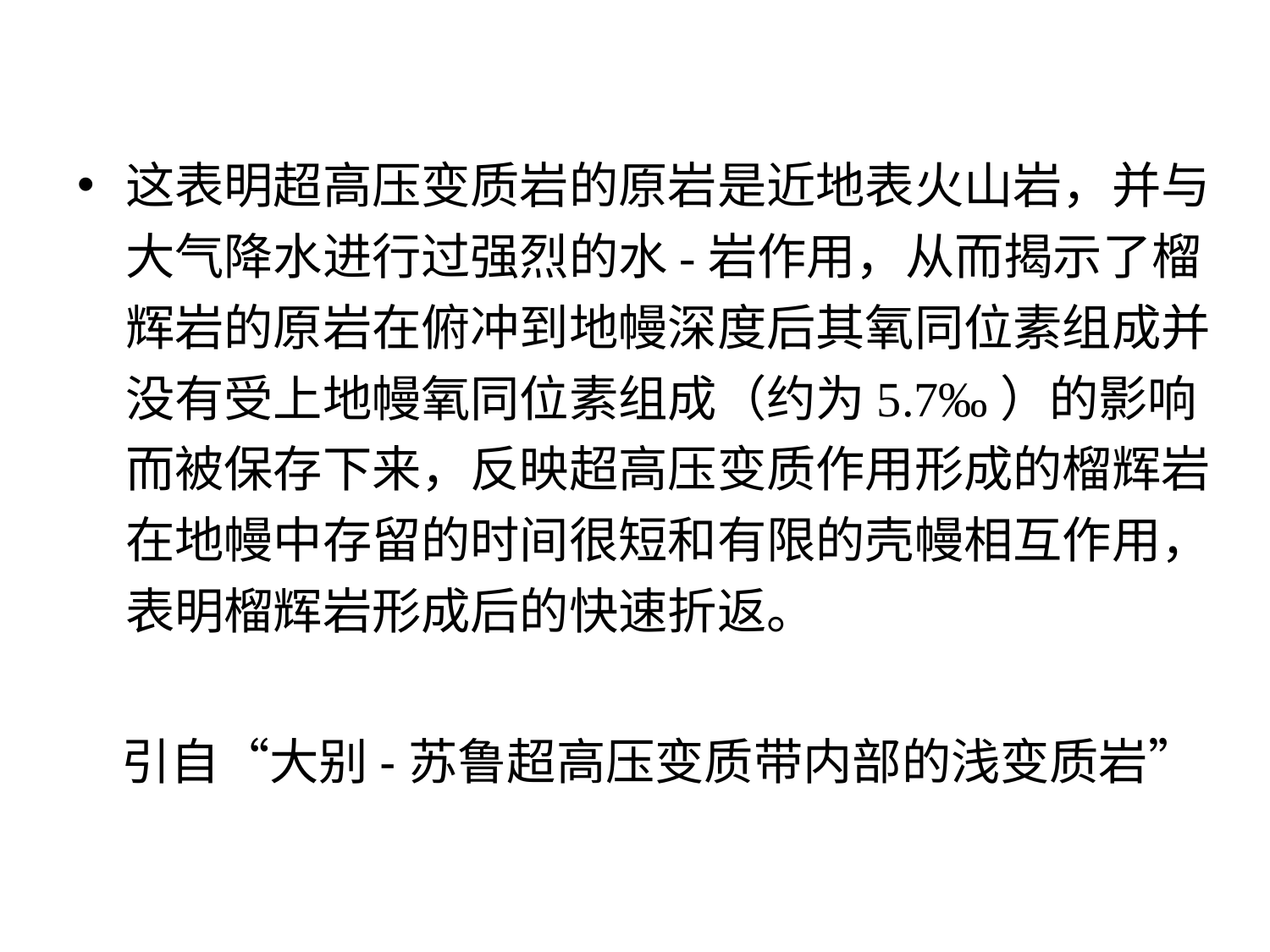

这表明超高压变质岩的原岩是近地表火山岩，并与大气降水进行过强烈的水-岩作用，从而揭示了榴辉岩的原岩在俯冲到地幔深度后其氧同位素组成并没有受上地幔氧同位素组成（约为5.7‰）的影响而被保存下来，反映超高压变质作用形成的榴辉岩在地幔中存留的时间很短和有限的壳幔相互作用，表明榴辉岩形成后的快速折返。
引自“大别-苏鲁超高压变质带内部的浅变质岩”